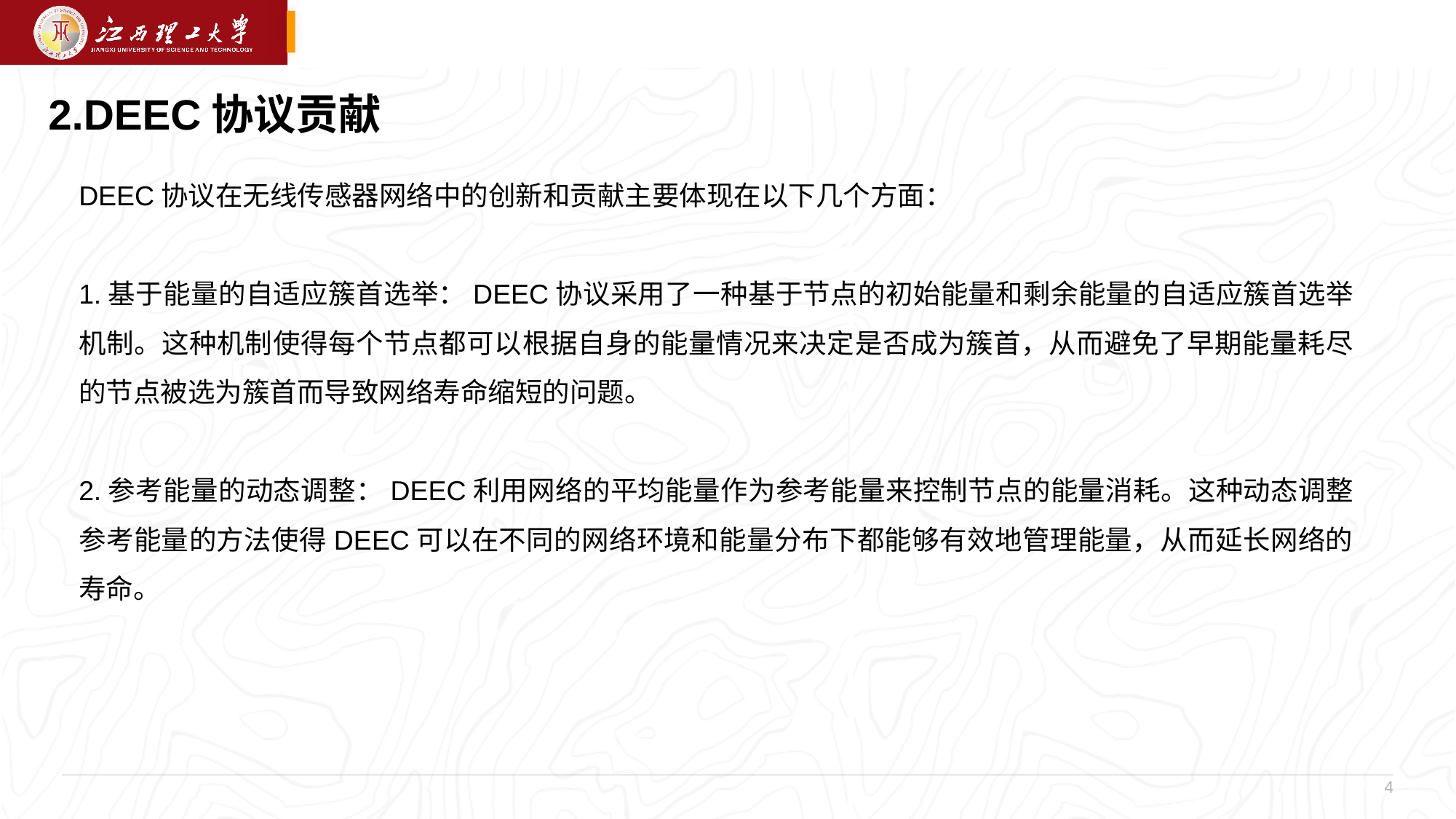

2.DEEC协议贡献

DEEC协议在无线传感器网络中的创新和贡献主要体现在以下几个方面：

1.基于能量的自适应簇首选举：DEEC协议采用了一种基于节点的初始能量和剩余能量的自适应簇首选举机制。这种机制使得每个节点都可以根据自身的能量情况来决定是否成为簇首，从而避免了早期能量耗尽的节点被选为簇首而导致网络寿命缩短的问题。

2.参考能量的动态调整：DEEC利用网络的平均能量作为参考能量来控制节点的能量消耗。这种动态调整参考能量的方法使得DEEC可以在不同的网络环境和能量分布下都能够有效地管理能量，从而延长网络的寿命。

4